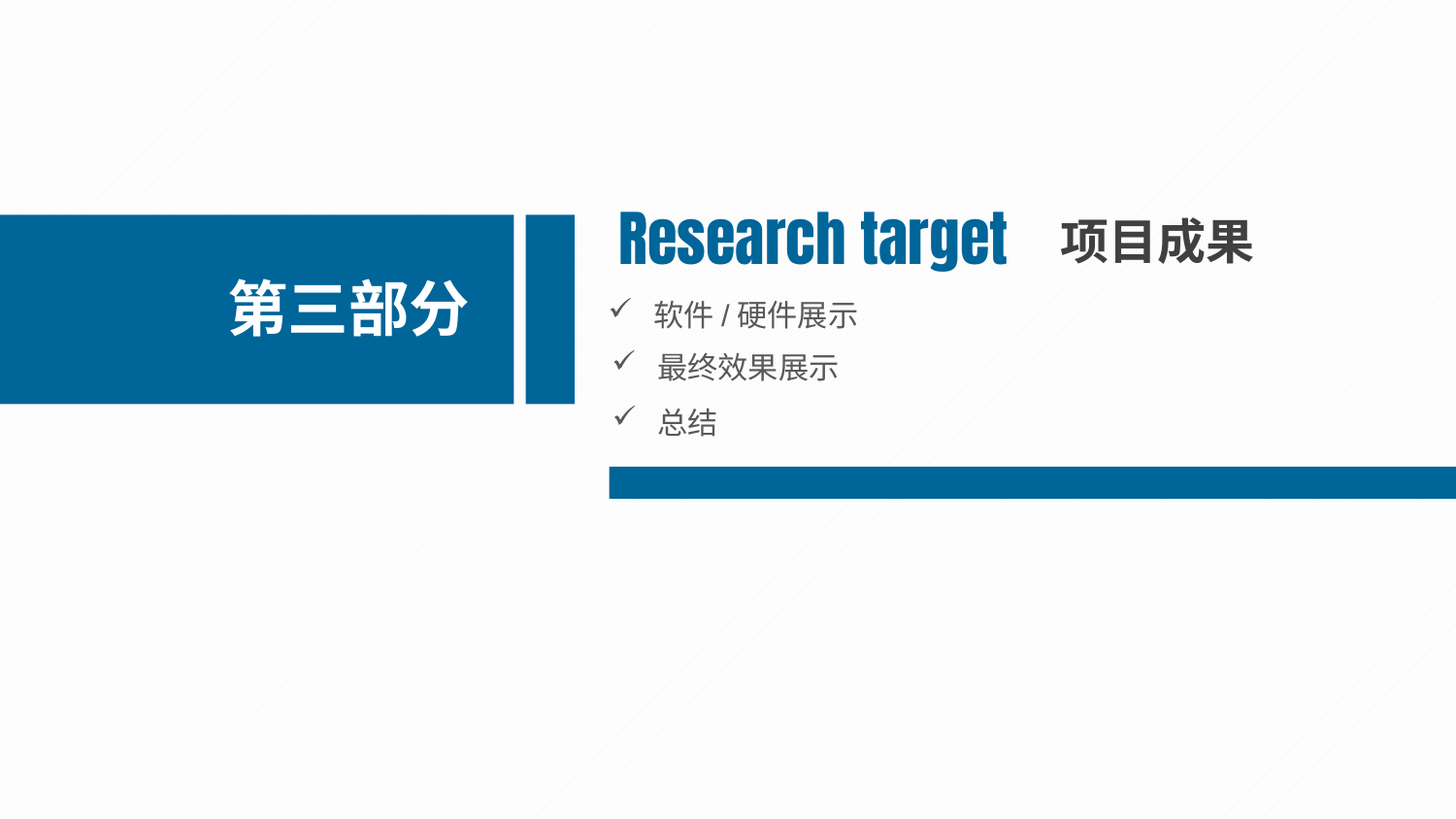

Research target
项目成果

第三部分
软件/硬件展示
最终效果展示
总结